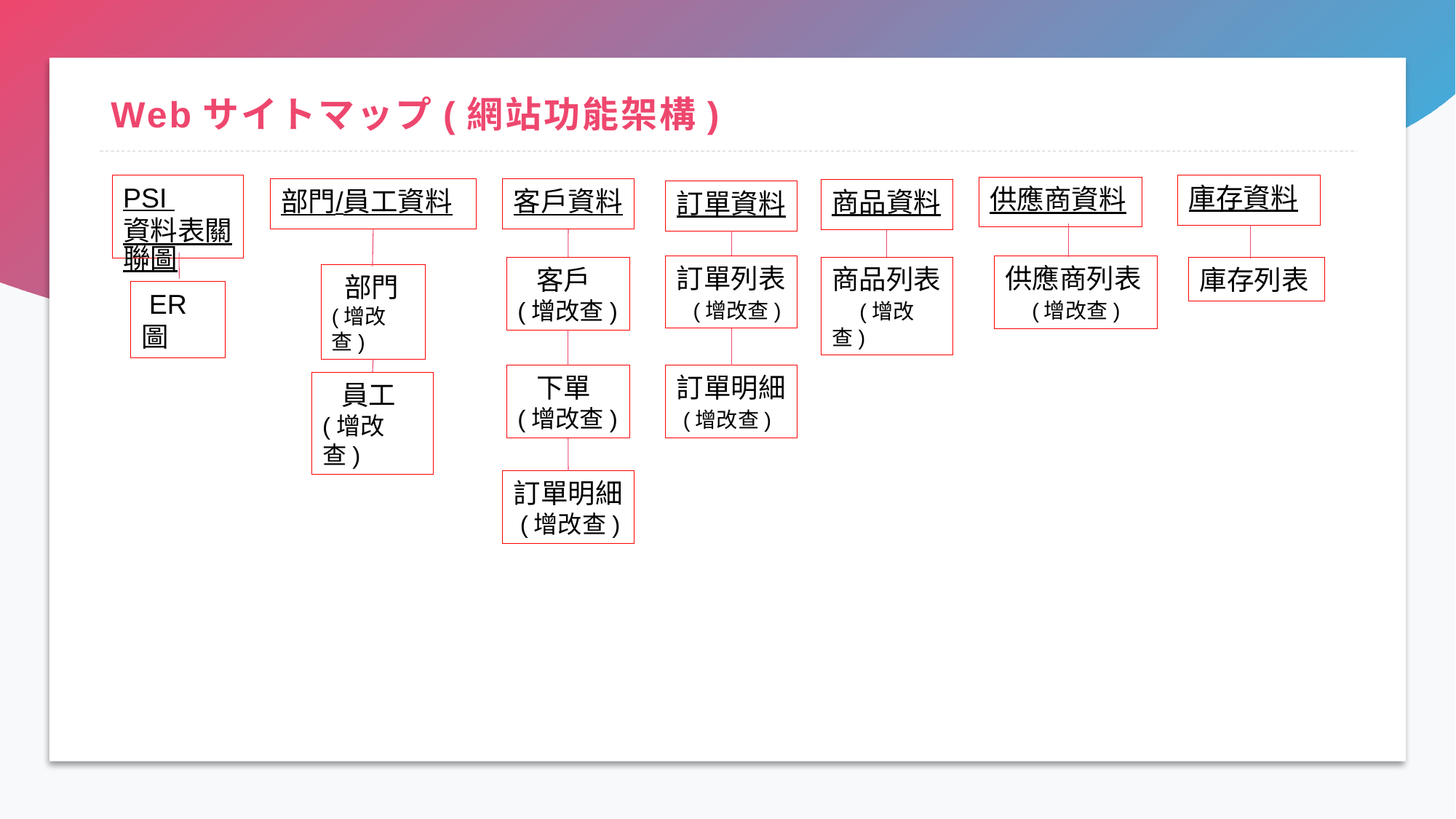

# Webサイトマップ(網站功能架構)

庫存資料
PSI 資料表關聯圖
供應商資料
部門/員工資料
客戶資料
商品資料
訂單資料
訂單列表   (增改查)
供應商列表
    (增改查)
商品列表     (增改查)
  客戶
(增改查)
庫存列表
 部門
(增改查)
 ER圖
  下單
(增改查)
訂單明細
 (增改查)
  員工
(增改查)
訂單明細
 (增改查)